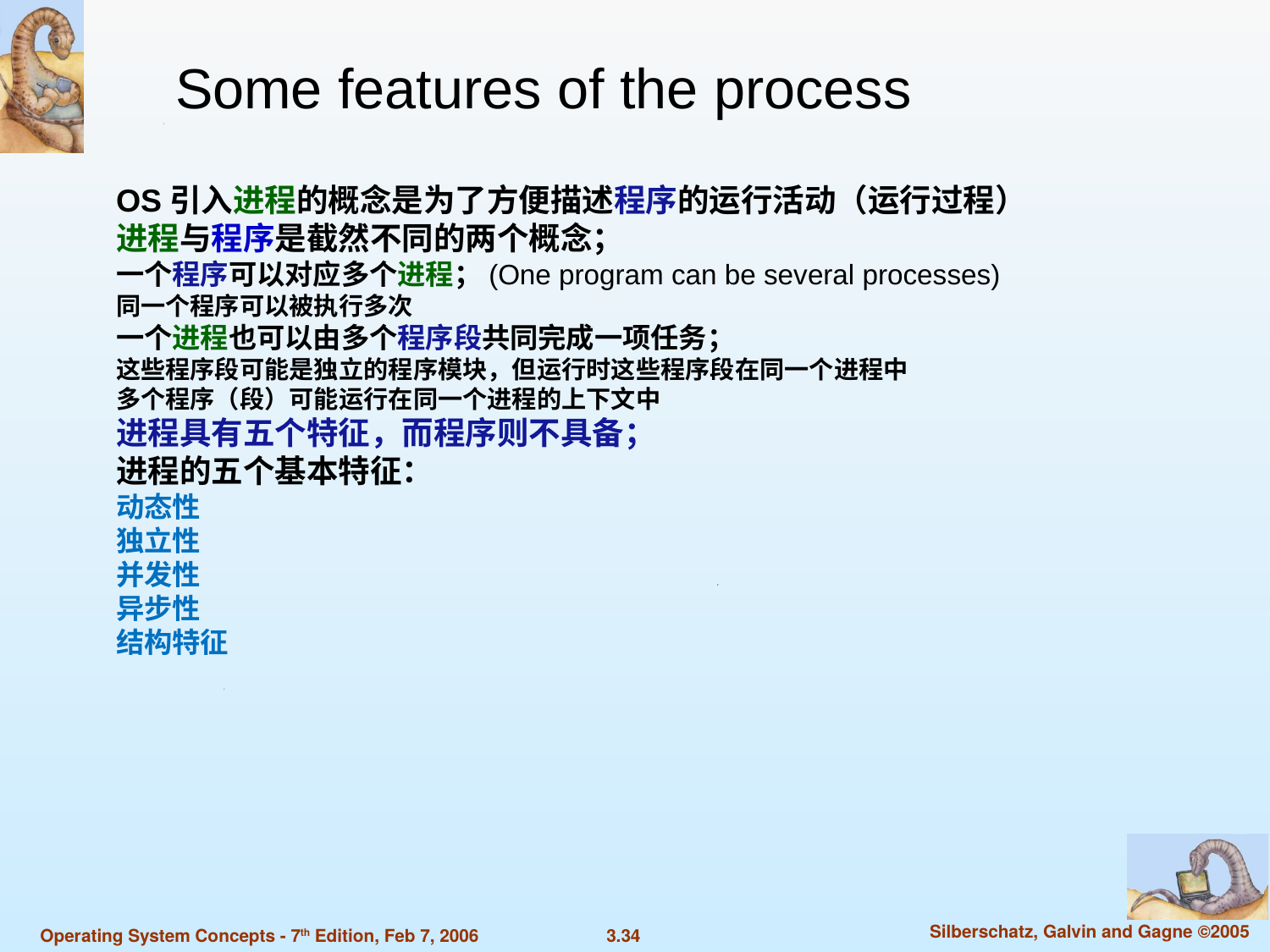

Some features of the process
OS引入进程的概念是为了方便描述程序的运行活动（运行过程）
进程与程序是截然不同的两个概念；
一个程序可以对应多个进程；(One program can be several processes)
同一个程序可以被执行多次
一个进程也可以由多个程序段共同完成一项任务；
这些程序段可能是独立的程序模块，但运行时这些程序段在同一个进程中
多个程序（段）可能运行在同一个进程的上下文中
进程具有五个特征，而程序则不具备；
进程的五个基本特征：
动态性
独立性
并发性
异步性
结构特征